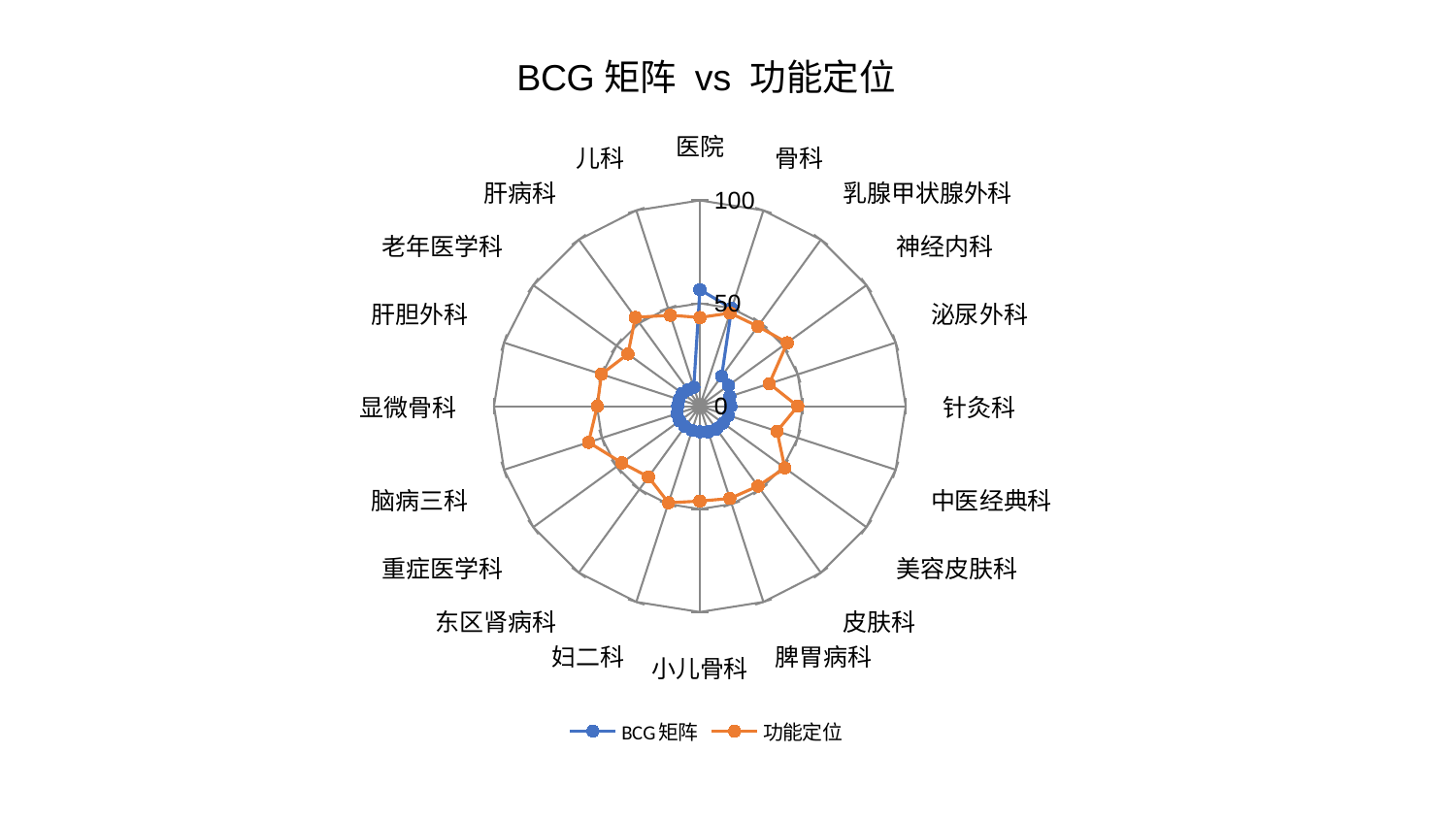

### Chart: BCG矩阵 vs 功能定位

| Category | BCG矩阵 | 功能定位 |
|---|---|---|
| 医院 | 56.62353569152373 | 43.09773074759336 |
| 骨科 | 50.00042626874621 | 47.57886713294236 |
| 乳腺甲状腺外科 | 18.01306262391215 | 47.948699860071756 |
| 神经内科 | 17.234237506367187 | 52.47795922471684 |
| 泌尿外科 | 15.2781582900462 | 35.46483171387057 |
| 针灸科 | 15.050500214367103 | 47.53995029037269 |
| 中医经典科 | 14.555534424867291 | 39.42353317263631 |
| 美容皮肤科 | 13.995482421896437 | 51.05512837706424 |
| 皮肤科 | 13.710348253303424 | 48.03722699277236 |
| 脾胃病科 | 13.074303687397599 | 47.160628253536586 |
| 小儿骨科 | 12.406633863349546 | 46.11357520189204 |
| 妇二科 | 12.327077131510183 | 49.36642004272965 |
| 东区肾病科 | 12.276776945228491 | 42.496599248679914 |
| 重症医学科 | 12.16957255167732 | 46.854481196506285 |
| 脑病三科 | 11.764249747162452 | 56.83937788556471 |
| 显微骨科 | 10.811127643688684 | 49.835351393725354 |
| 肝胆外科 | 10.582432794490693 | 50.304767321000234 |
| 老年医学科 | 10.566684329948751 | 43.176343884807515 |
| 肝病科 | 9.801168034245324 | 53.35058107836222 |
| 儿科 | 9.627925066995287 | 46.46471482401633 |
79